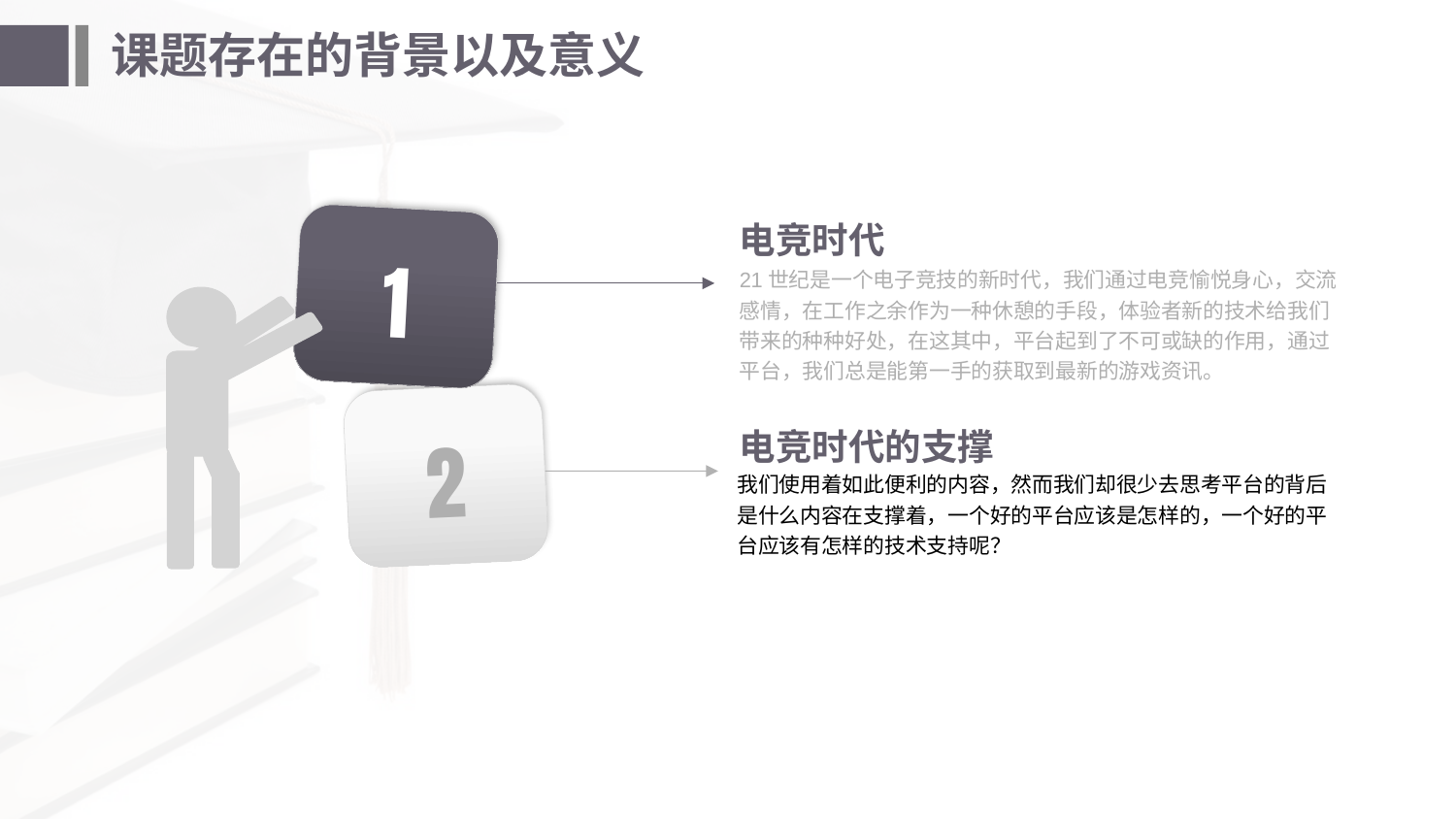

# 课题存在的背景以及意义
电竞时代
1
21世纪是一个电子竞技的新时代，我们通过电竞愉悦身心，交流感情，在工作之余作为一种休憩的手段，体验者新的技术给我们带来的种种好处，在这其中，平台起到了不可或缺的作用，通过平台，我们总是能第一手的获取到最新的游戏资讯。

2
电竞时代的支撑
我们使用着如此便利的内容，然而我们却很少去思考平台的背后是什么内容在支撑着，一个好的平台应该是怎样的，一个好的平台应该有怎样的技术支持呢？